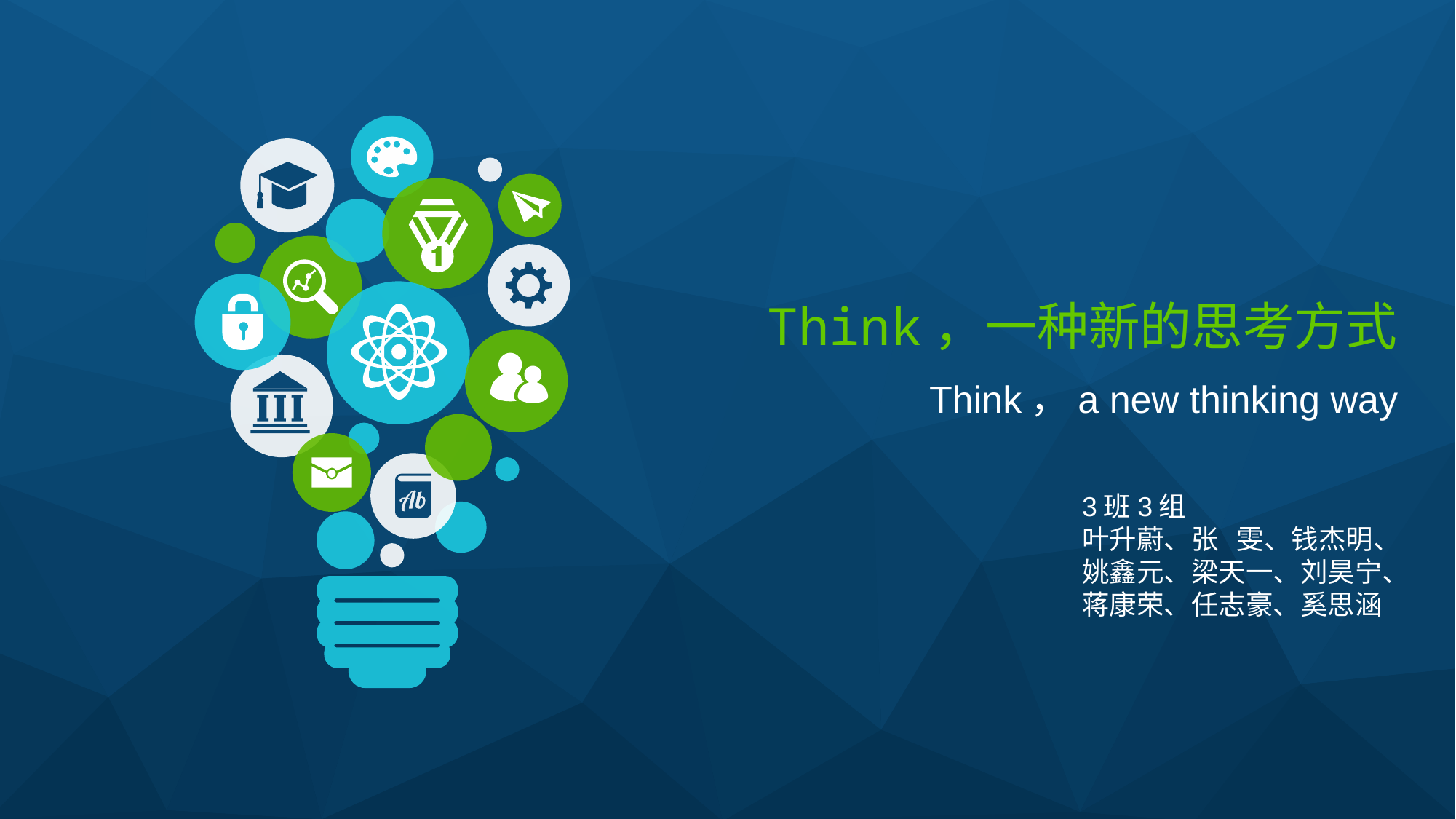

Think，一种新的思考方式

Think，a new thinking way

3班3组
叶升蔚、张   雯、钱杰明、
姚鑫元、梁天一、刘昊宁、
蒋康荣、任志豪、奚思涵